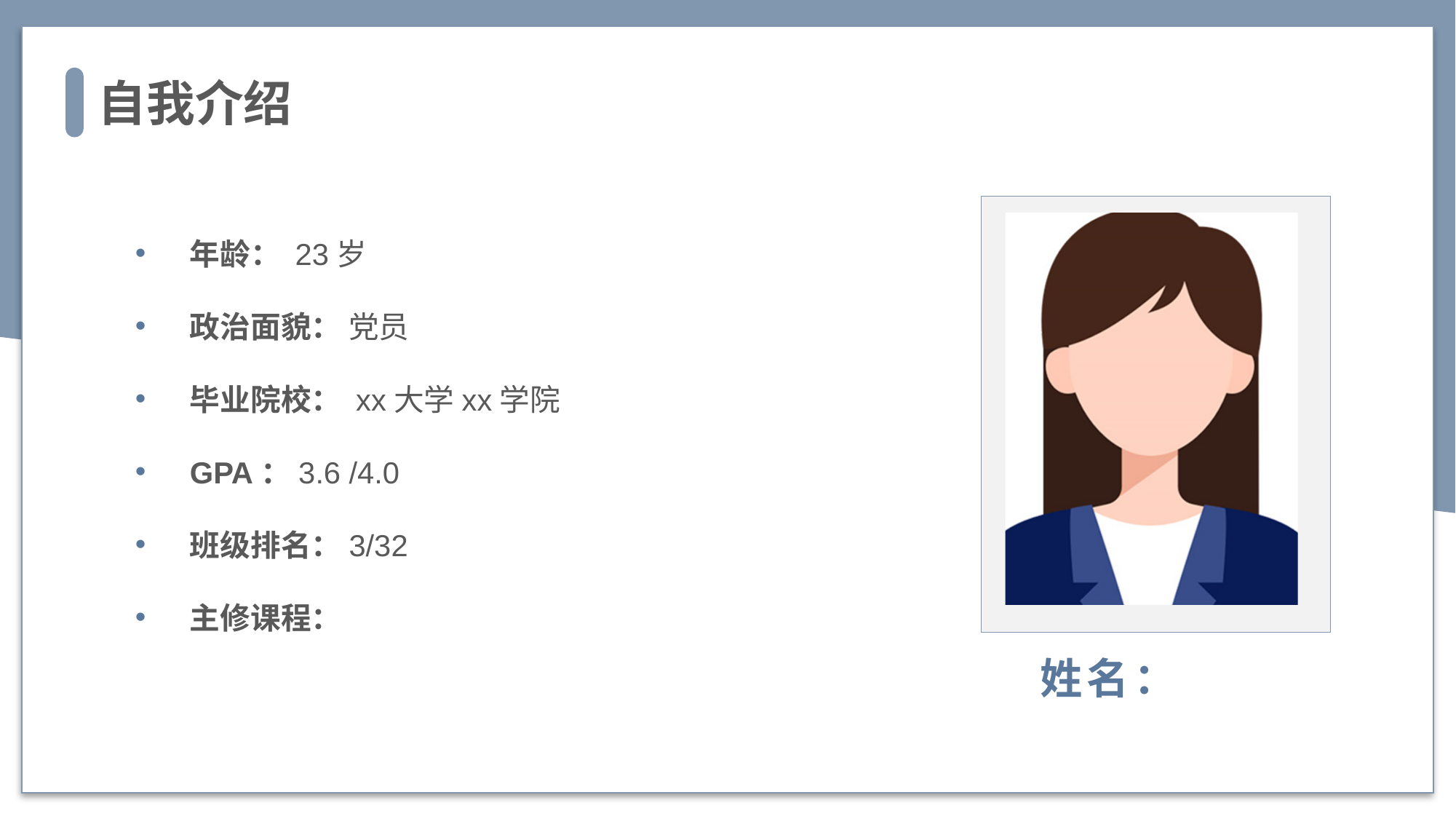

自我介绍

姓名：
年龄： 23岁
政治面貌： 党员
毕业院校： xx大学xx学院
GPA：3.6 /4.0
班级排名：3/32
主修课程：